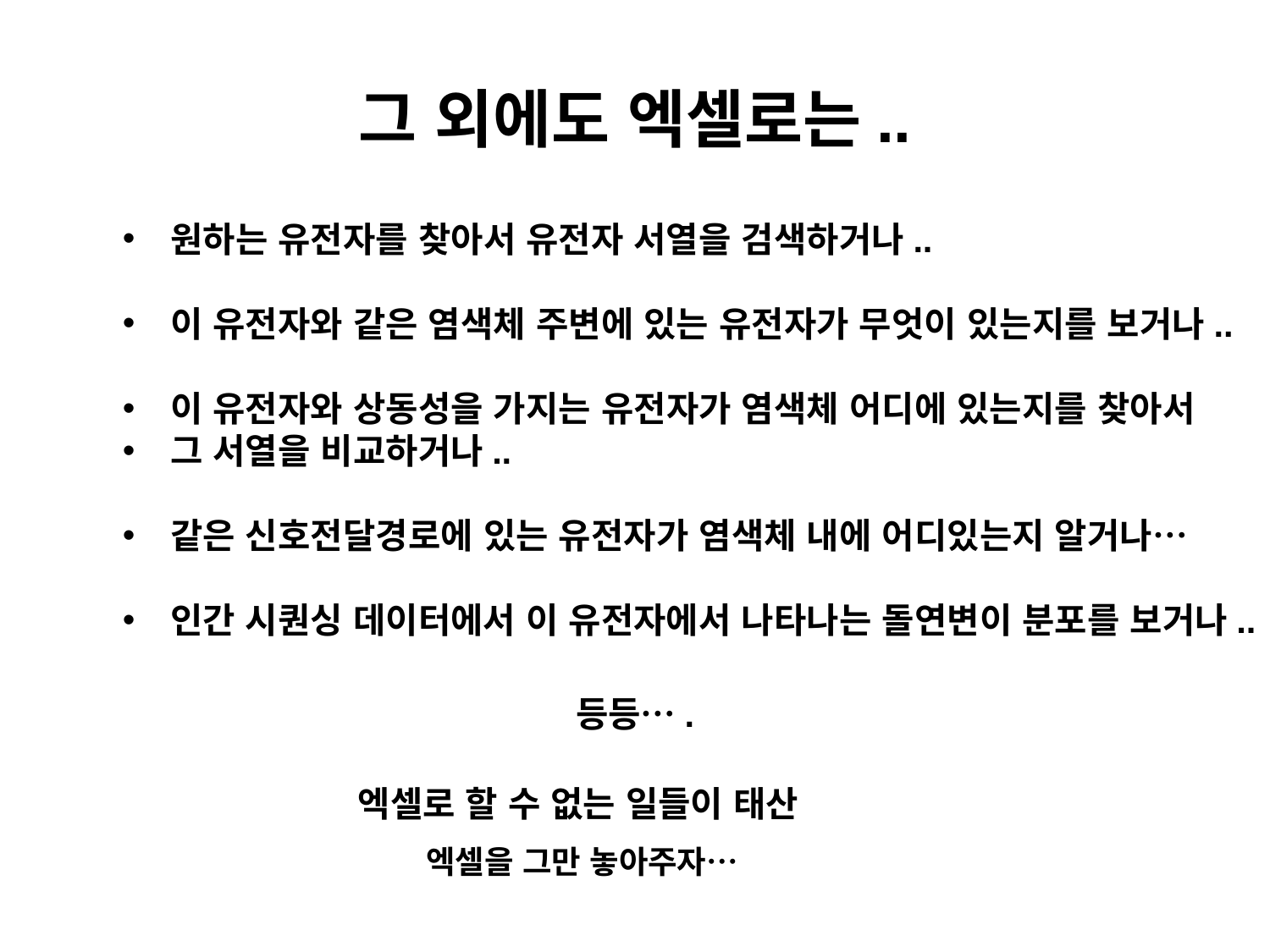

# 그 외에도 엑셀로는..
원하는 유전자를 찾아서 유전자 서열을 검색하거나..

이 유전자와 같은 염색체 주변에 있는 유전자가 무엇이 있는지를 보거나..

이 유전자와 상동성을 가지는 유전자가 염색체 어디에 있는지를 찾아서
그 서열을 비교하거나..

같은 신호전달경로에 있는 유전자가 염색체 내에 어디있는지 알거나…

인간 시퀀싱 데이터에서 이 유전자에서 나타나는 돌연변이 분포를 보거나..
등등….
엑셀로 할 수 없는 일들이 태산
엑셀을 그만 놓아주자…